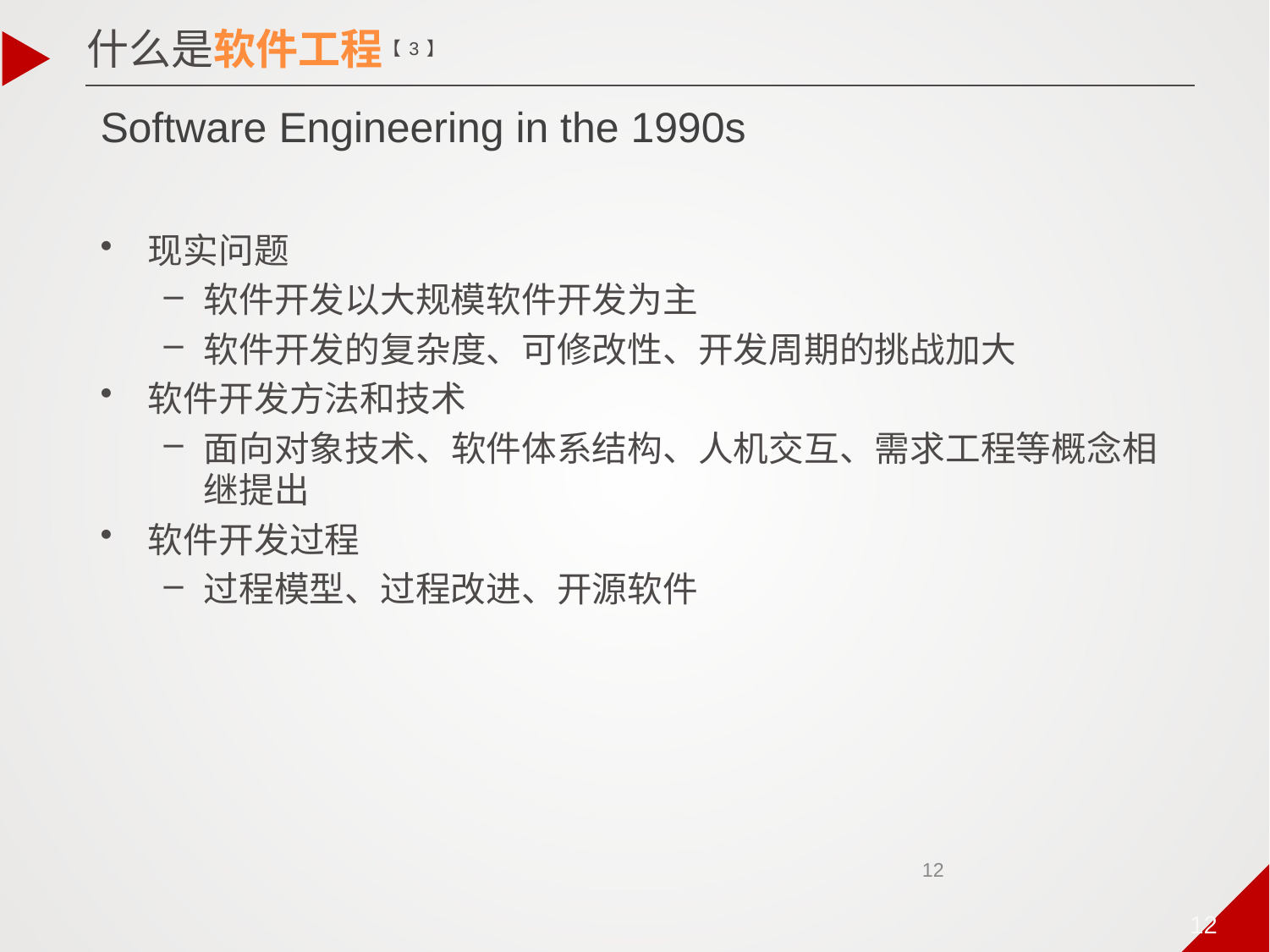

什么是软件工程【3】

# Software Engineering in the 1990s
现实问题
软件开发以大规模软件开发为主
软件开发的复杂度、可修改性、开发周期的挑战加大
软件开发方法和技术
面向对象技术、软件体系结构、人机交互、需求工程等概念相继提出
软件开发过程
过程模型、过程改进、开源软件
12